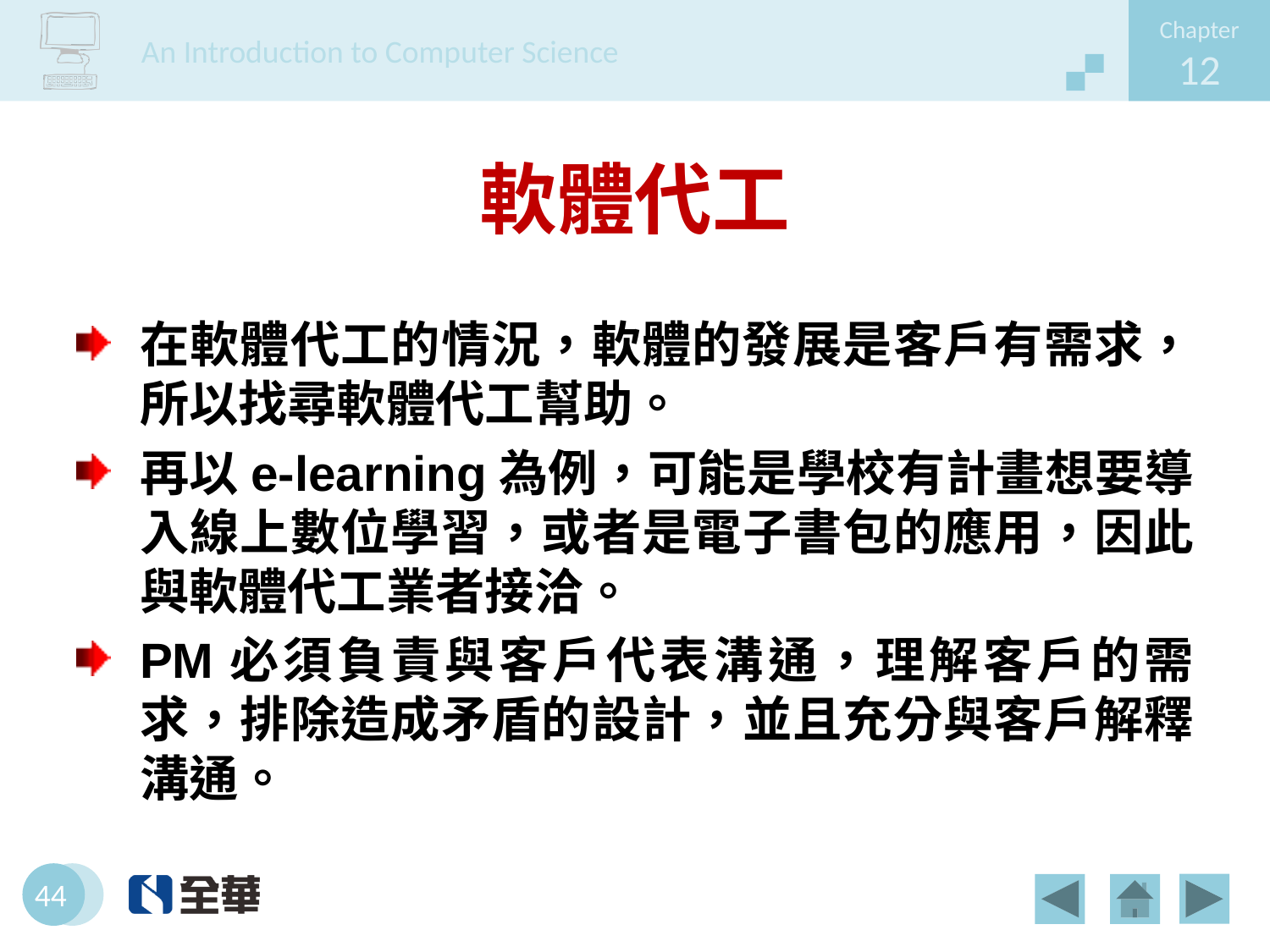

# 軟體代工
在軟體代工的情況，軟體的發展是客戶有需求，所以找尋軟體代工幫助。
再以e-learning為例，可能是學校有計畫想要導入線上數位學習，或者是電子書包的應用，因此與軟體代工業者接洽。
PM必須負責與客戶代表溝通，理解客戶的需求，排除造成矛盾的設計，並且充分與客戶解釋溝通。